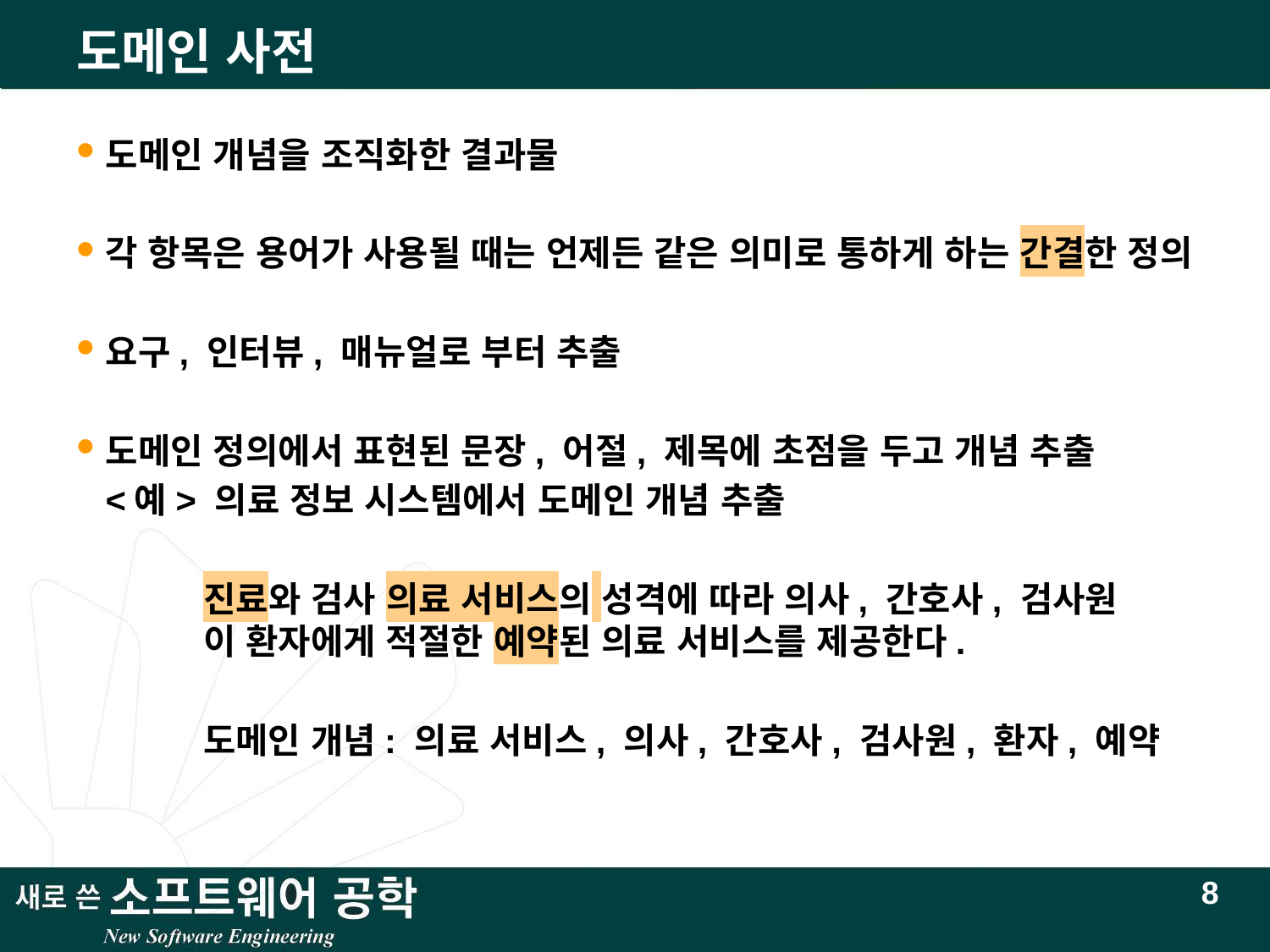

# 도메인 사전
도메인 개념을 조직화한 결과물

각 항목은 용어가 사용될 때는 언제든 같은 의미로 통하게 하는 간결한 정의

요구, 인터뷰, 매뉴얼로 부터 추출

도메인 정의에서 표현된 문장, 어절, 제목에 초점을 두고 개념 추출
   <예> 의료 정보 시스템에서 도메인 개념 추출

	진료와 검사 의료 서비스의 성격에 따라 의사, 간호사, 검사원
	이 환자에게 적절한 예약된 의료 서비스를 제공한다.

	도메인 개념: 의료 서비스, 의사, 간호사, 검사원, 환자, 예약

8